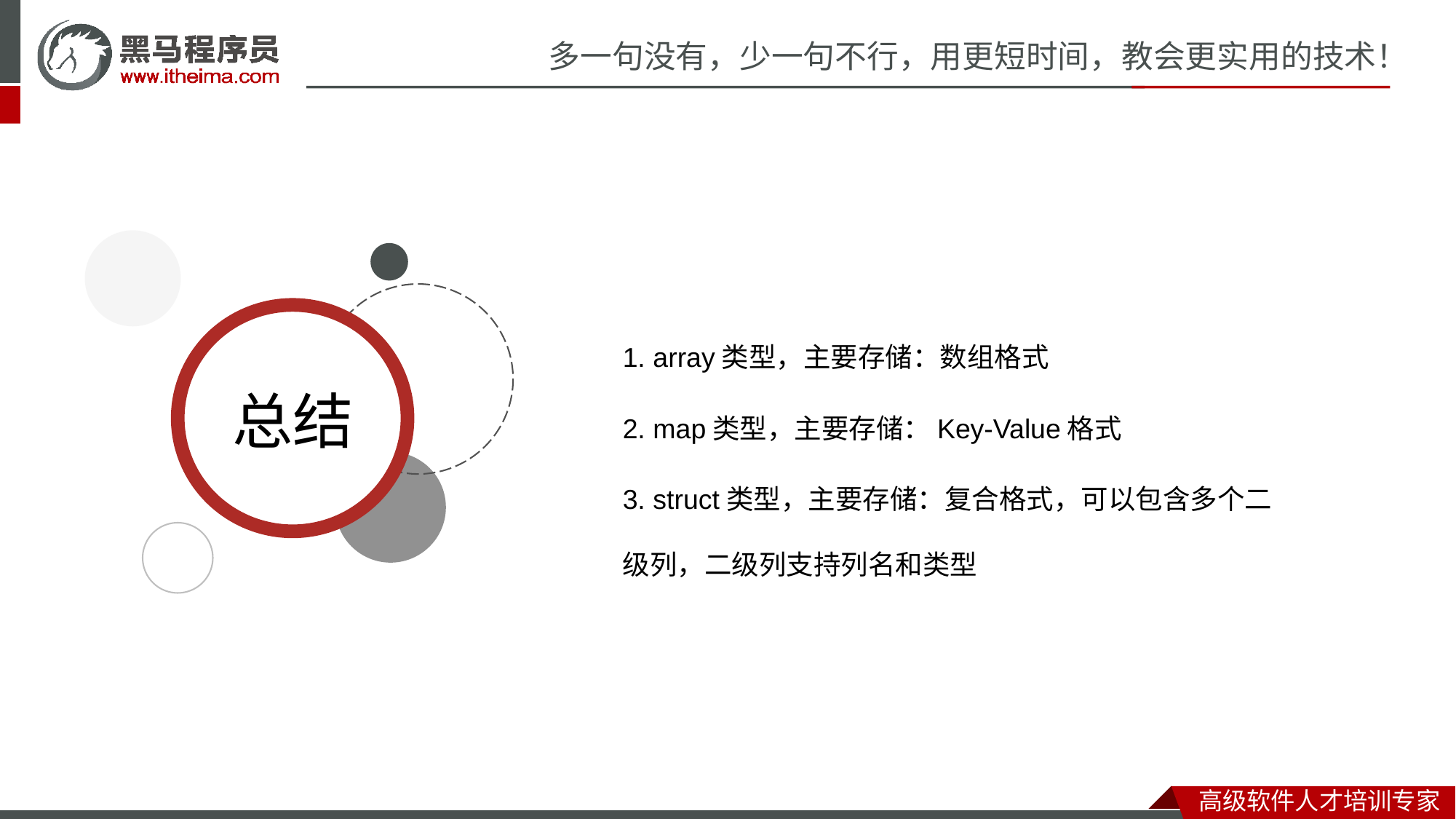

1. array类型，主要存储：数组格式
2. map类型，主要存储：Key-Value格式
3. struct类型，主要存储：复合格式，可以包含多个二级列，二级列支持列名和类型